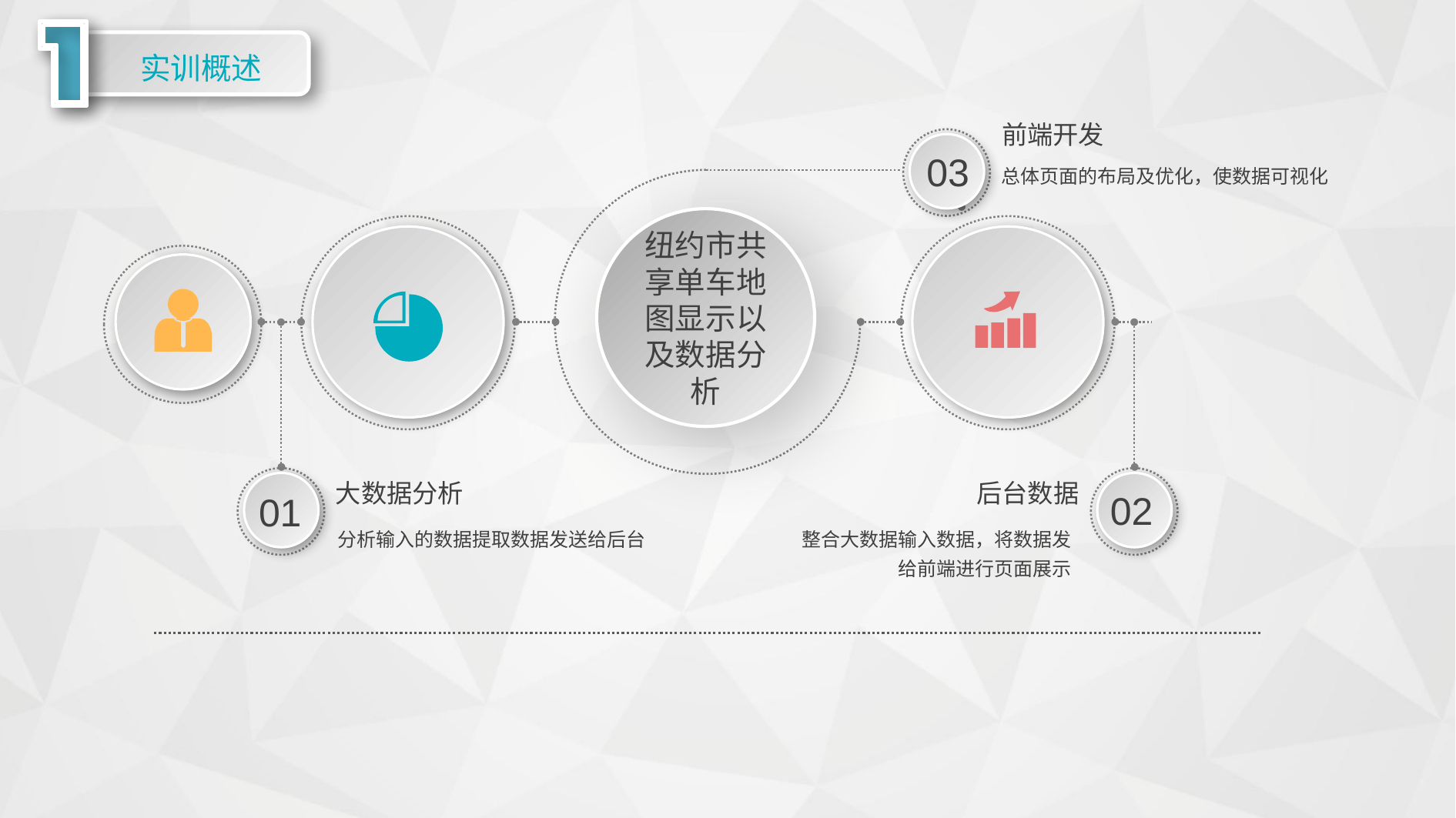

实训概述
前端开发
总体页面的布局及优化，使数据可视化

03

纽约市共享单车地图显示以及数据分析

01

02
大数据分析

分析输入的数据提取数据发送给后台
后台数据
整合大数据输入数据，将数据发给前端进行页面展示